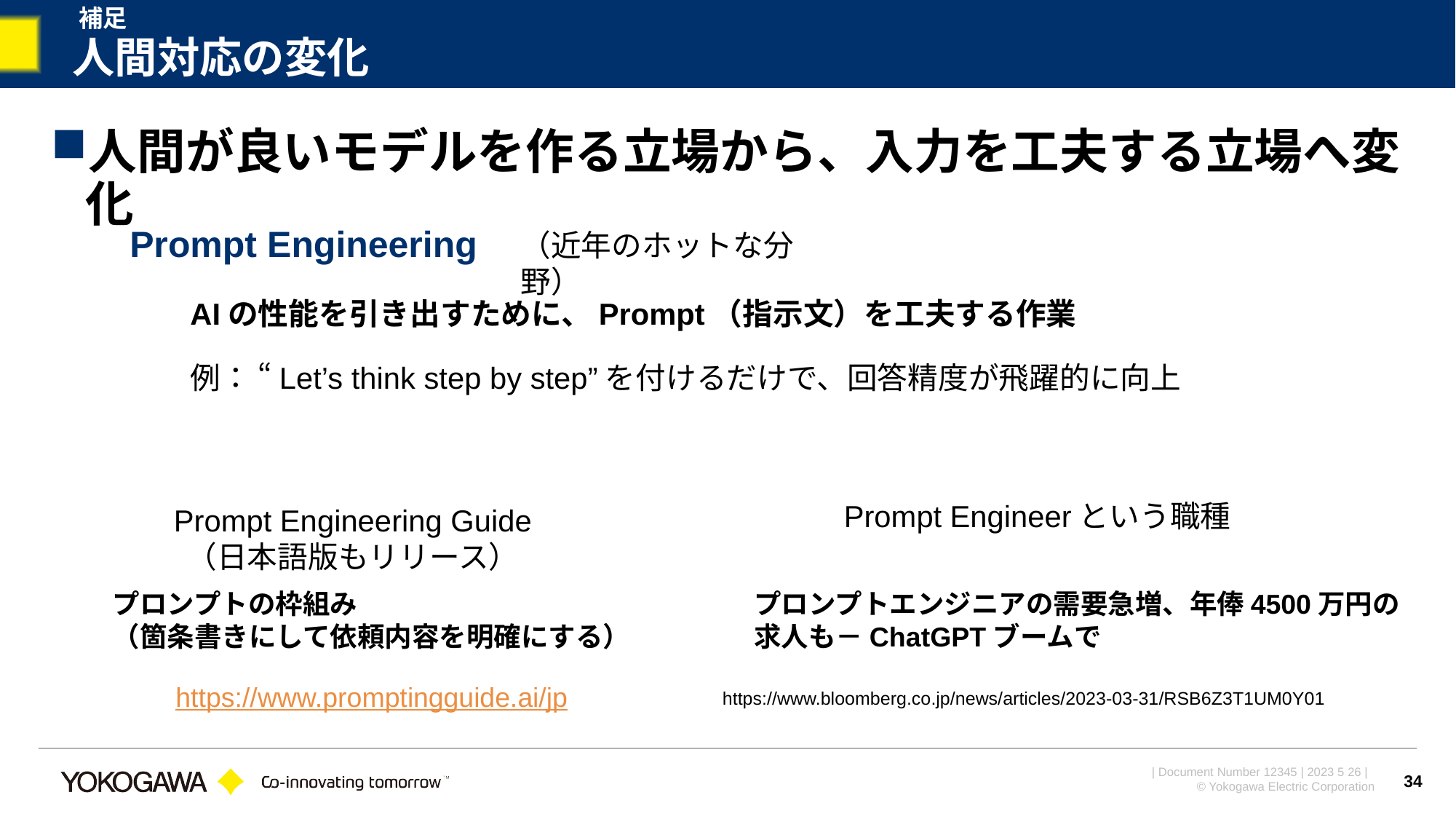

補足
# 人間対応の変化
人間が良いモデルを作る立場から、入力を工夫する立場へ変化
Prompt Engineering
（近年のホットな分野）
AIの性能を引き出すために、Prompt（指示文）を工夫する作業
例： “Let’s think step by step”を付けるだけで、回答精度が飛躍的に向上
Prompt Engineerという職種
Prompt Engineering Guide
（日本語版もリリース）
プロンプトの枠組み
（箇条書きにして依頼内容を明確にする）
プロンプトエンジニアの需要急増、年俸4500万円の求人も－ChatGPTブームで
https://www.promptingguide.ai/jp
https://www.bloomberg.co.jp/news/articles/2023-03-31/RSB6Z3T1UM0Y01
34